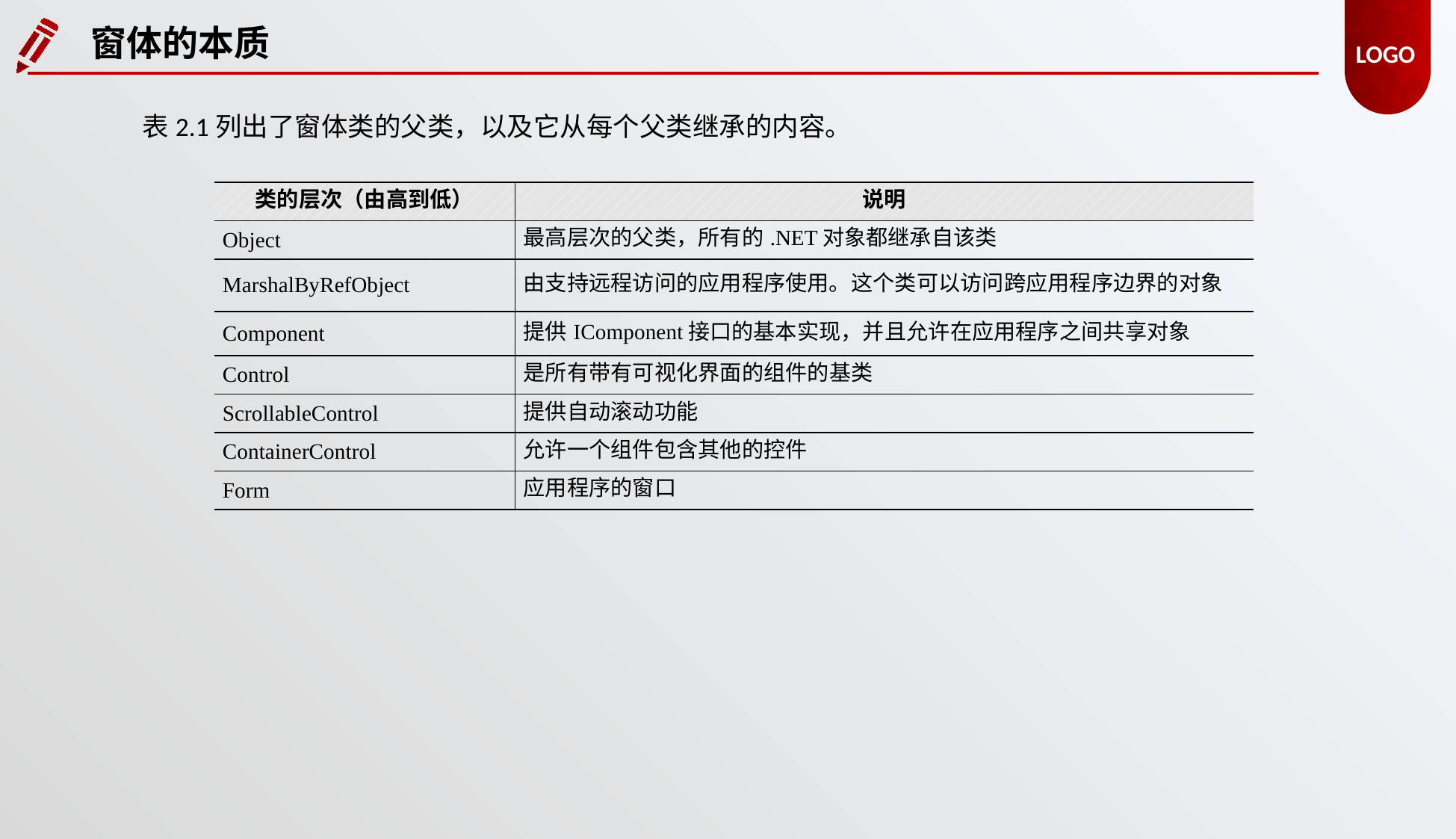

窗体的本质
表2.1列出了窗体类的父类，以及它从每个父类继承的内容。
| 类的层次（由高到低） | 说明 |
| --- | --- |
| Object | 最高层次的父类，所有的.NET对象都继承自该类 |
| MarshalByRefObject | 由支持远程访问的应用程序使用。这个类可以访问跨应用程序边界的对象 |
| Component | 提供IComponent接口的基本实现，并且允许在应用程序之间共享对象 |
| Control | 是所有带有可视化界面的组件的基类 |
| ScrollableControl | 提供自动滚动功能 |
| ContainerControl | 允许一个组件包含其他的控件 |
| Form | 应用程序的窗口 |